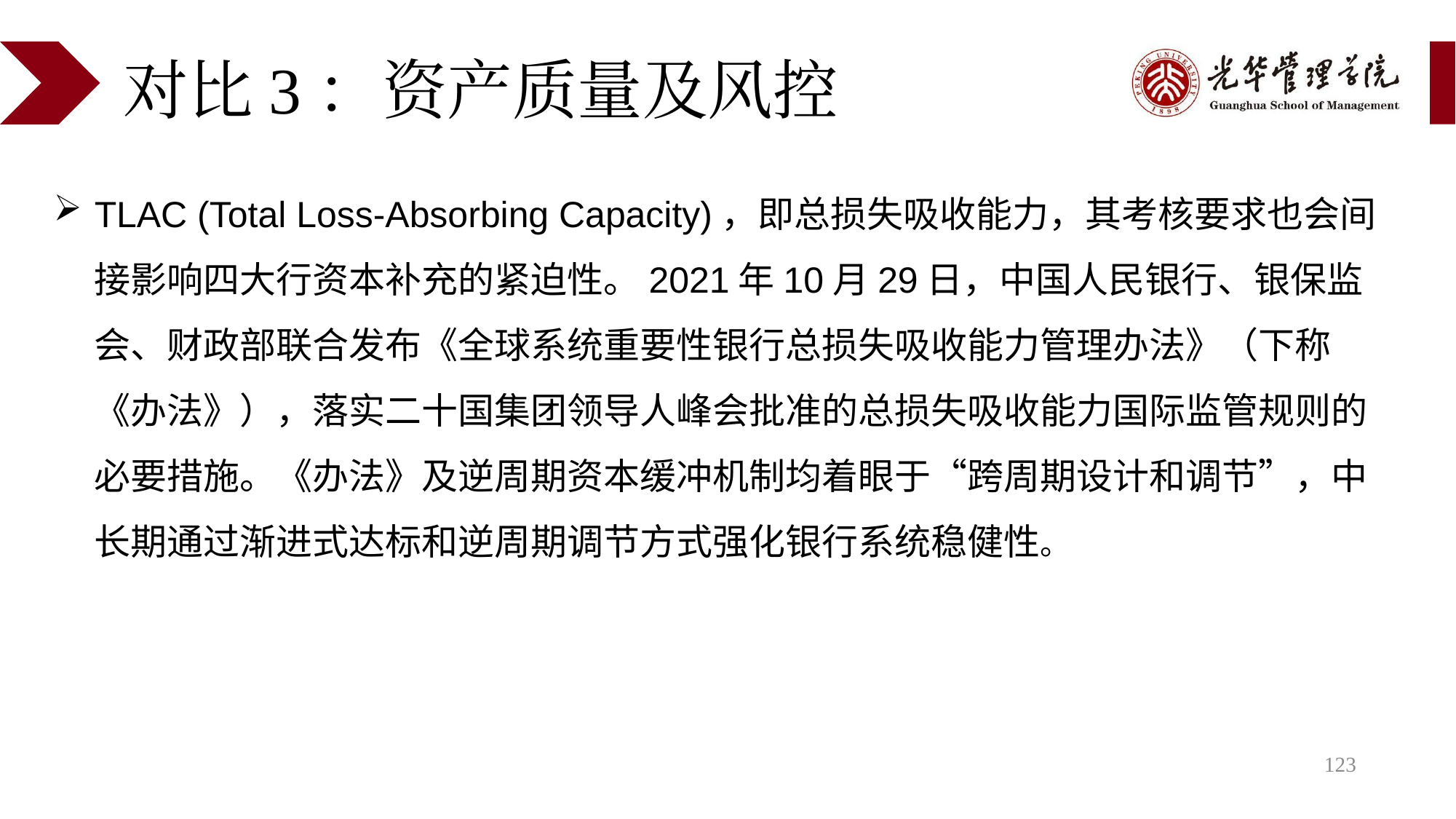

# 对比3：资产质量及风控
TLAC (Total Loss-Absorbing Capacity)，即总损失吸收能力，其考核要求也会间接影响四大行资本补充的紧迫性。2021年10月29日，中国人民银行、银保监会、财政部联合发布《全球系统重要性银行总损失吸收能力管理办法》（下称《办法》），落实二十国集团领导人峰会批准的总损失吸收能力国际监管规则的必要措施。《办法》及逆周期资本缓冲机制均着眼于“跨周期设计和调节”，中长期通过渐进式达标和逆周期调节方式强化银行系统稳健性。
123